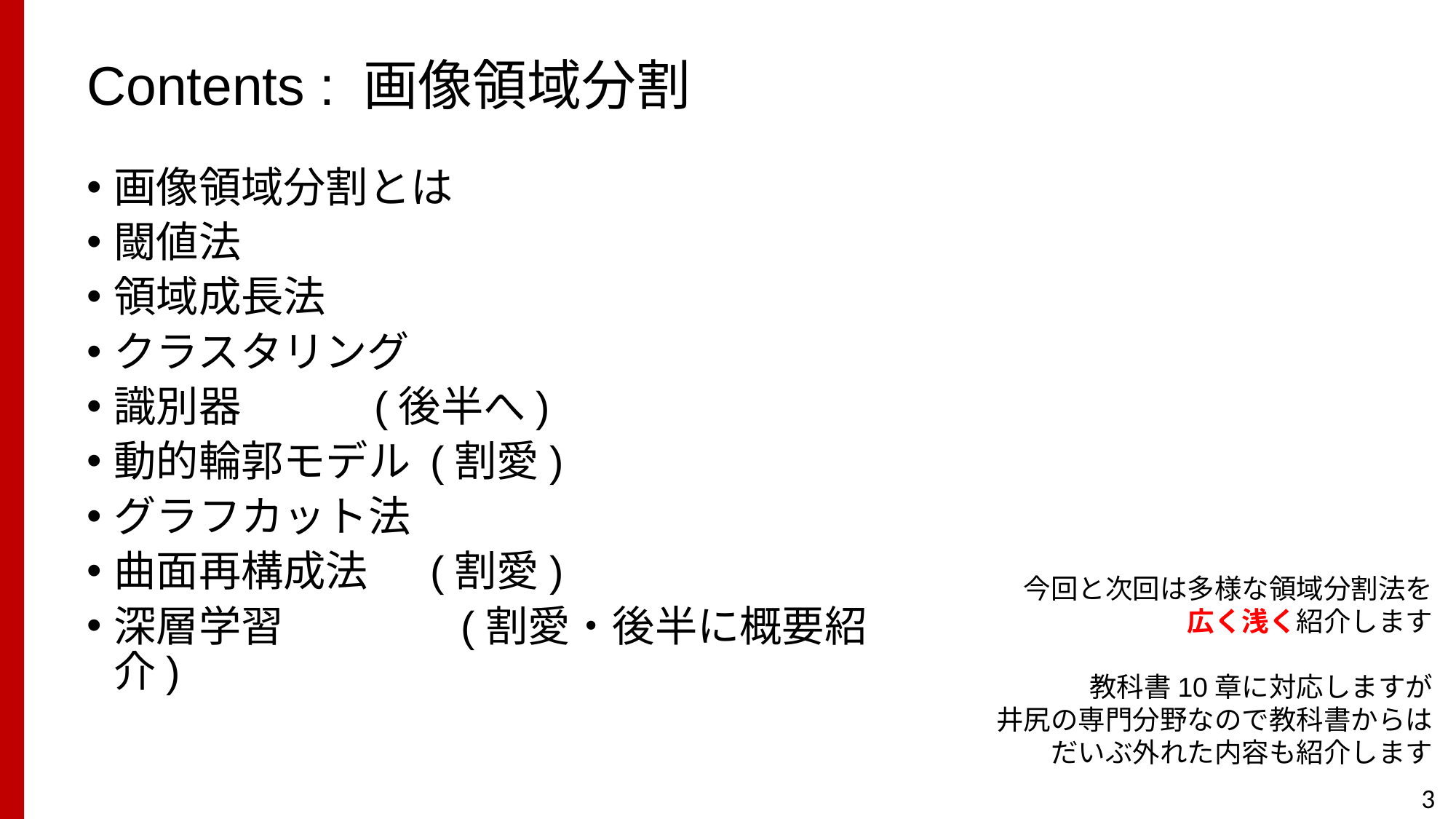

# Contents : 画像領域分割
画像領域分割とは
閾値法
領域成長法
クラスタリング
識別器             (後半へ)
動的輪郭モデル (割愛)
グラフカット法
曲面再構成法 　(割愛)
深層学習 		 (割愛・後半に概要紹介)
今回と次回は多様な領域分割法を
広く浅く紹介します

教科書10章に対応しますが
井尻の専門分野なので教科書からは
だいぶ外れた内容も紹介します
3